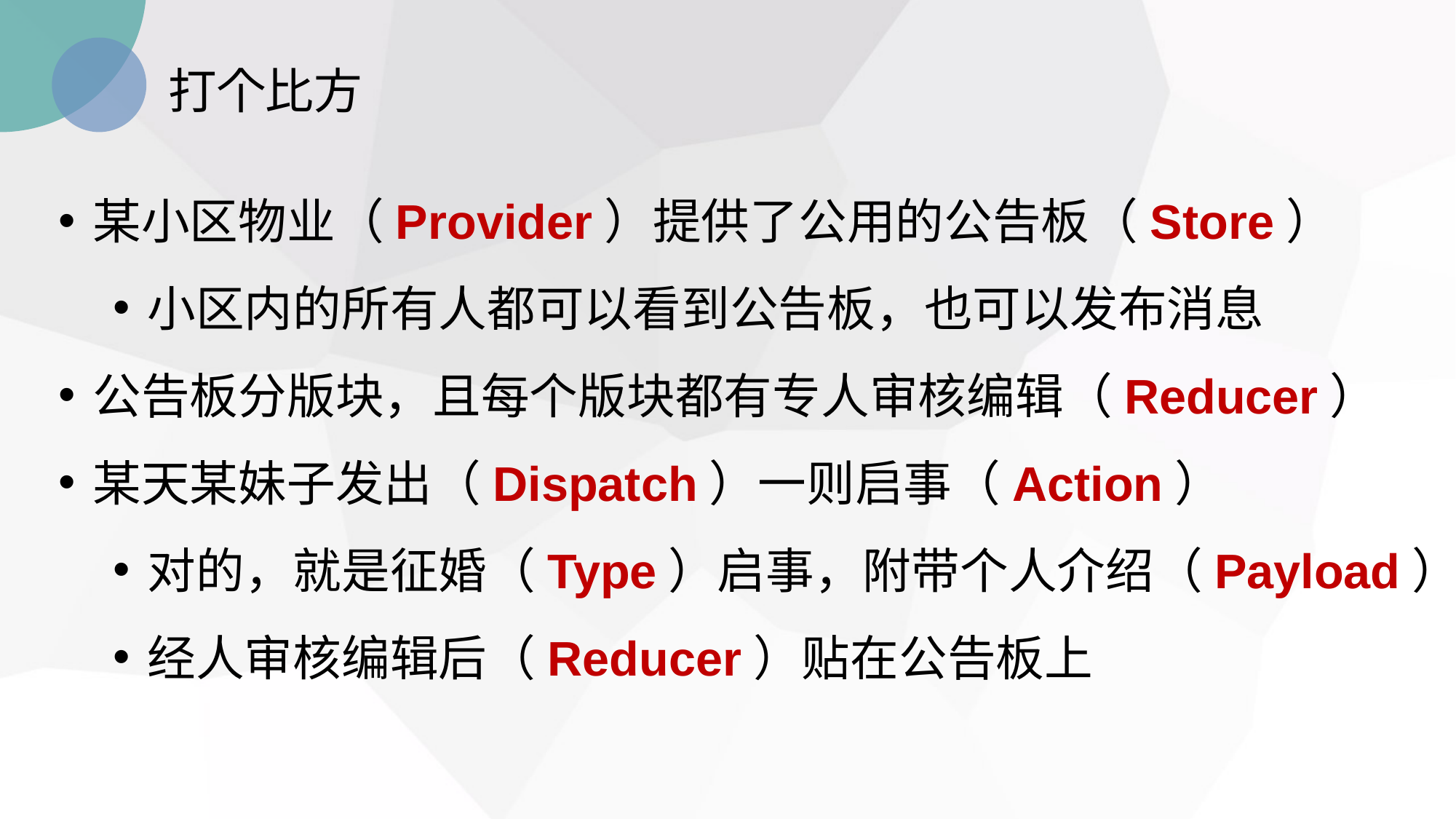

打个比方
某小区物业（Provider）提供了公用的公告板（Store）
小区内的所有人都可以看到公告板，也可以发布消息
公告板分版块，且每个版块都有专人审核编辑（Reducer）
某天某妹子发出（Dispatch）一则启事（Action）
对的，就是征婚（Type）启事，附带个人介绍（Payload）
经人审核编辑后（Reducer）贴在公告板上